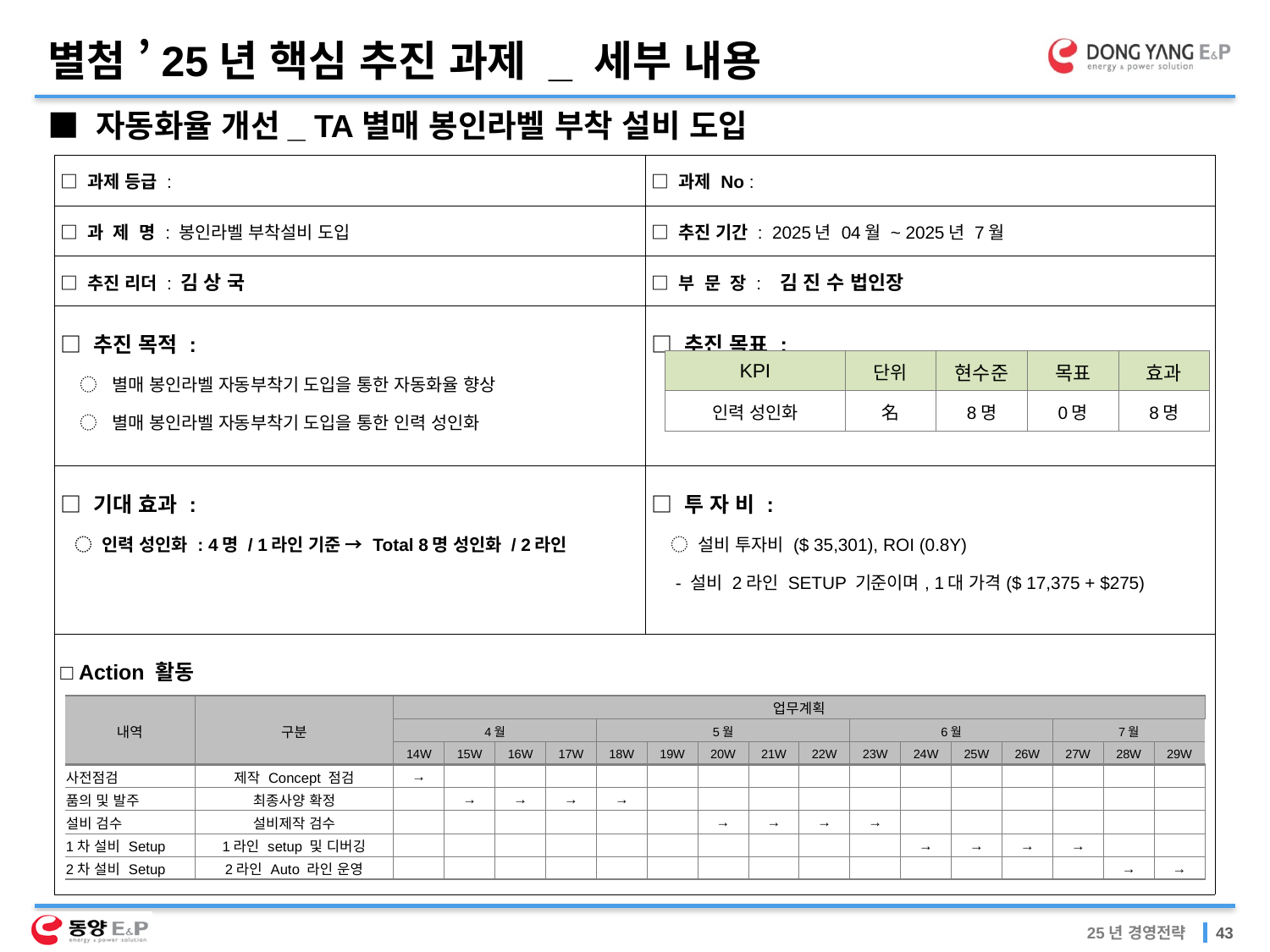

별첨 ’25년 핵심 추진 과제 _ 세부 내용
■ 자동화율 개선_ TA별매 봉인라벨 부착 설비 도입
| □ 과제 등급 : | □ 과제 No : |
| --- | --- |
| □ 과 제 명 : 봉인라벨 부착설비 도입 | □ 추진 기간 : 2025년 04월 ~ 2025년 7월 |
| □ 추진 리더 : 김 상 국 | □ 부 문 장 : 김 진 수 법인장 |
| □ 추진 목적 : ◌ 별매 봉인라벨 자동부착기 도입을 통한 자동화율 향상 ◌ 별매 봉인라벨 자동부착기 도입을 통한 인력 성인화 | □ 추진 목표 : |
| □ 기대 효과 : ◌ 인력 성인화 : 4명 / 1라인 기준 → Total 8명 성인화 / 2라인 | □ 투 자 비 : ◌ 설비 투자비 ($ 35,301), ROI (0.8Y) - 설비 2라인 SETUP 기준이며, 1대 가격($ 17,375 + $275) |
| □ Action 활동 |  |
| KPI | 단위 | 현수준 | 목표 | 효과 |
| --- | --- | --- | --- | --- |
| 인력 성인화 | 名 | 8명 | 0명 | 8명 |
| 내역 | 구분 | 업무계획 |  |  |  |  |  |  |  |  |  |  |  |  |  |  |  |
| --- | --- | --- | --- | --- | --- | --- | --- | --- | --- | --- | --- | --- | --- | --- | --- | --- | --- |
|  |  | 4월 |  |  |  | 5월 |  |  |  |  | 6월 |  |  |  | 7월 |  |  |
|  |  | 14W | 15W | 16W | 17W | 18W | 19W | 20W | 21W | 22W | 23W | 24W | 25W | 26W | 27W | 28W | 29W |
| 사전점검 | 제작 Concept 점검 | → |  |  |  |  |  |  |  |  |  |  |  |  |  |  |  |
| 품의 및 발주 | 최종사양 확정 |  | → | → | → | → |  |  |  |  |  |  |  |  |  |  |  |
| 설비 검수 | 설비제작 검수 |  |  |  |  |  |  | → | → | → | → |  |  |  |  |  |  |
| 1차 설비 Setup | 1라인 setup 및 디버깅 |  |  |  |  |  |  |  |  |  |  | → | → | → | → |  |  |
| 2차 설비 Setup | 2라인 Auto 라인 운영 |  |  |  |  |  |  |  |  |  |  |  |  |  |  | → | → |